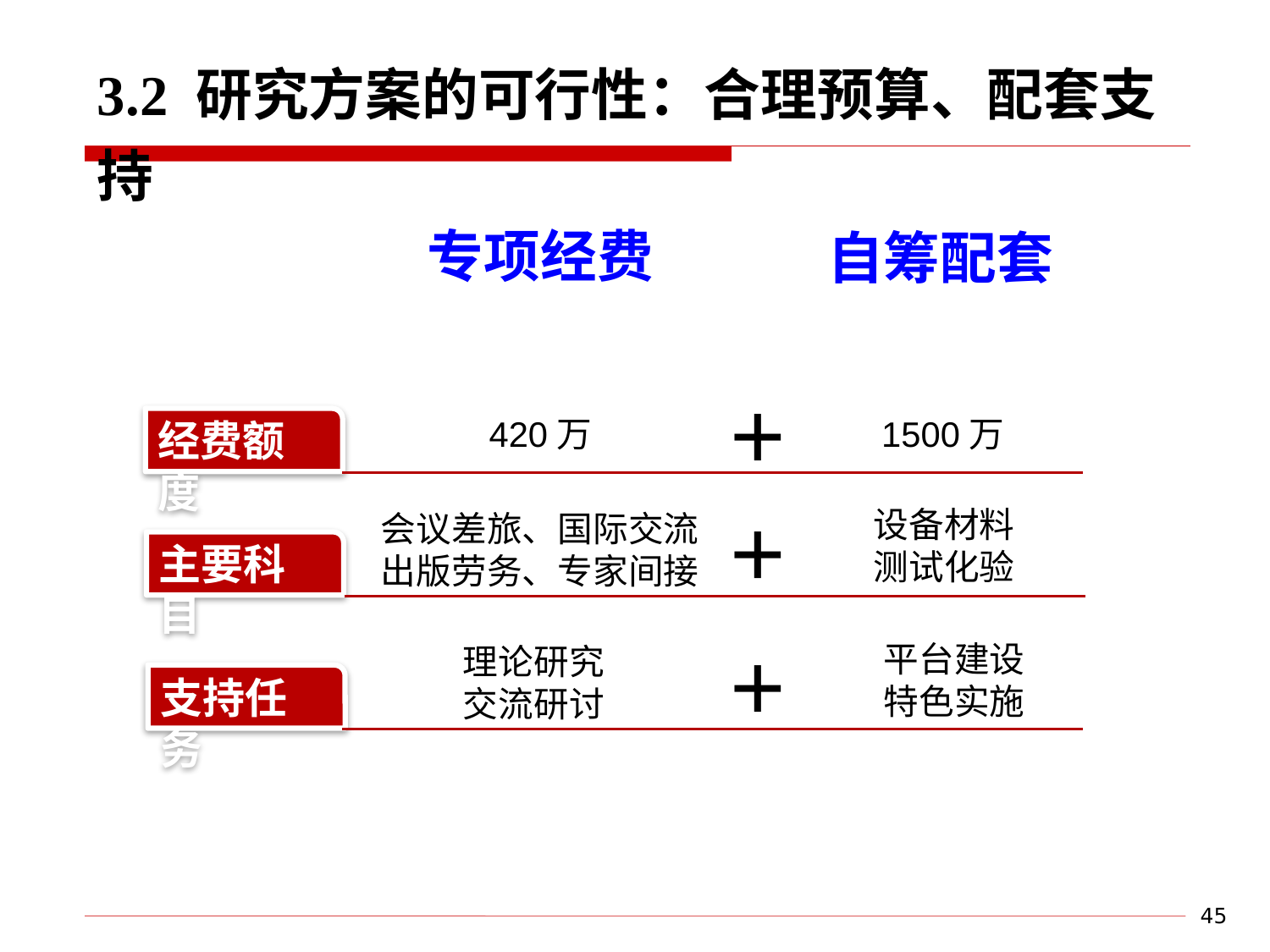

3.2 研究方案的可行性：合理预算、配套支持
专项经费
自筹配套
+
420万
1500万
经费额度
+
设备材料
测试化验
会议差旅、国际交流
出版劳务、专家间接
主要科目
+
平台建设
特色实施
理论研究
交流研讨
支持任务
45